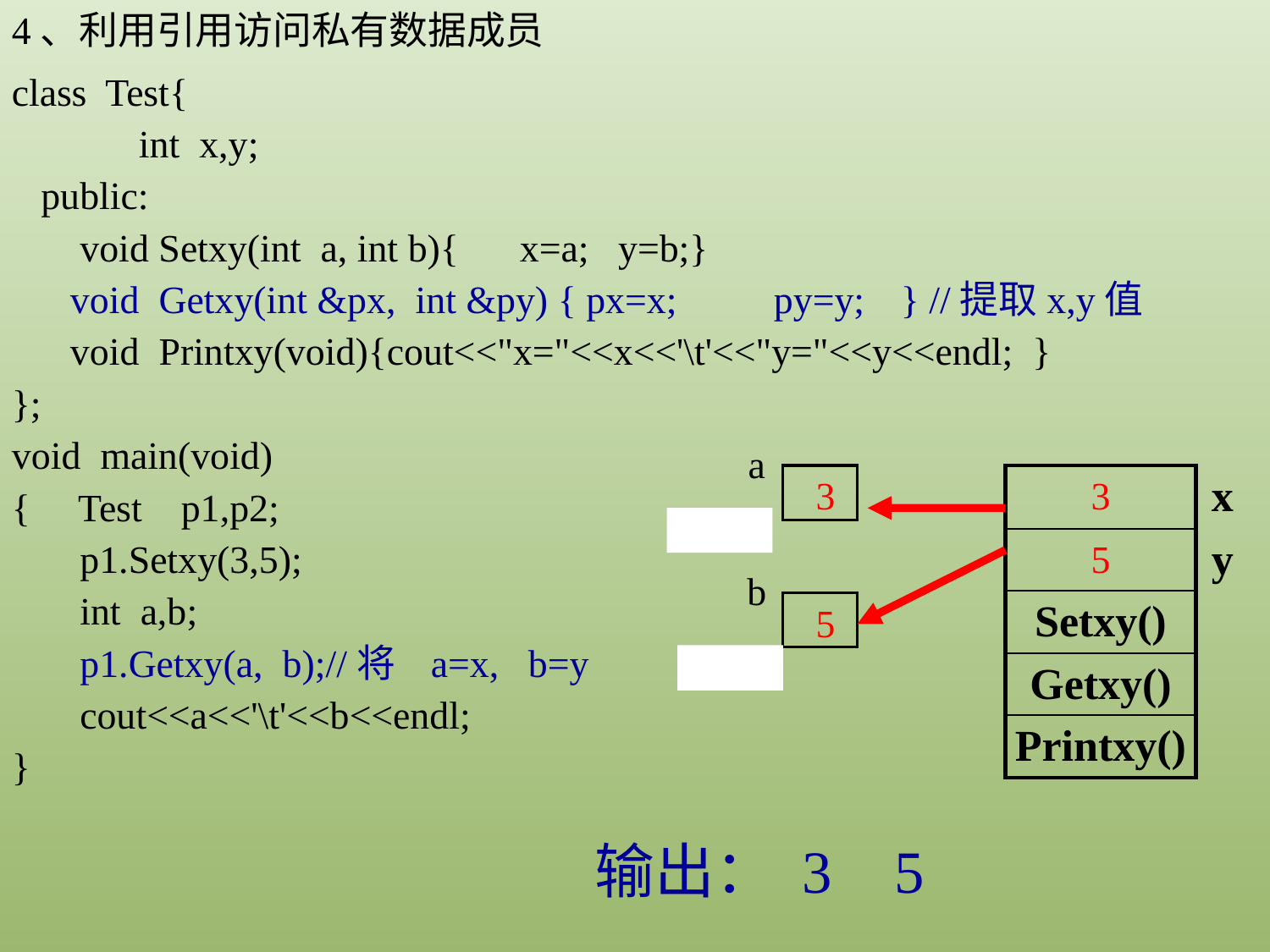

4、利用引用访问私有数据成员
class  Test{
	int  x,y;
   public:
       void Setxy(int  a, int b){	x=a;   y=b;}
      void  Getxy(int &px,  int &py) { px=x;	py=y;	} //提取x,y值
      void  Printxy(void){cout<<"x="<<x<<'\t'<<"y="<<y<<endl;  }
};
void  main(void)
{     Test    p1,p2;
       p1.Setxy(3,5);
       int  a,b;
       p1.Getxy(a,  b);//将   a=x,   b=y
       cout<<a<<'\t'<<b<<endl;
}
a
|  |
| --- |
|  |
| Setxy() |
| Getxy() |
| Printxy() |
3

3
| x |
| --- |
| y |
|  |
|  |
|  |
px

5

b
5

py

输出： 3	   5
628